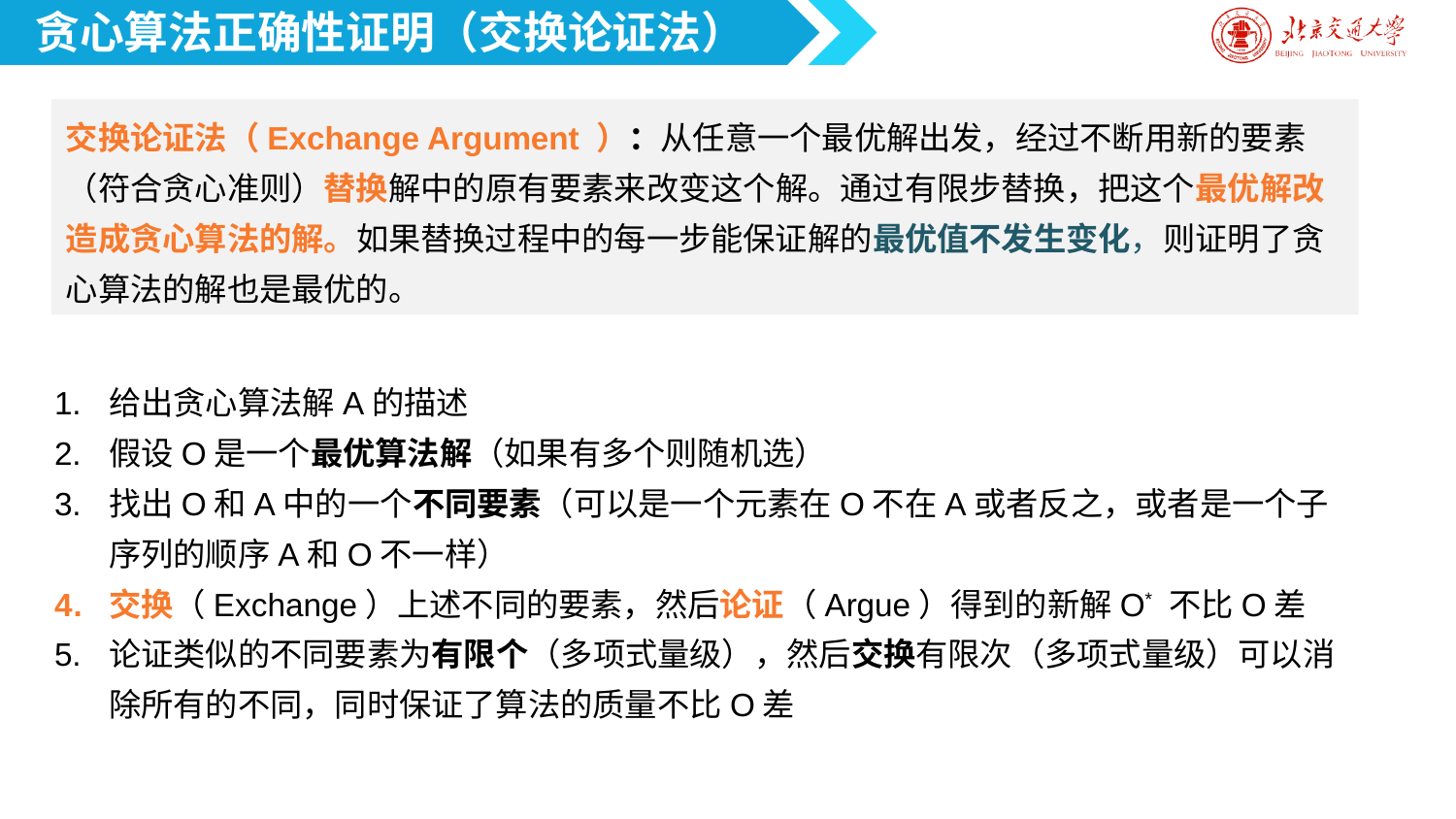

贪心算法正确性证明（交换论证法）
交换论证法（Exchange Argument ）：从任意一个最优解出发，经过不断用新的要素（符合贪心准则）替换解中的原有要素来改变这个解。通过有限步替换，把这个最优解改造成贪心算法的解。如果替换过程中的每一步能保证解的最优值不发生变化，则证明了贪心算法的解也是最优的。
给出贪心算法解A的描述
假设O是一个最优算法解（如果有多个则随机选）
找出O和A中的一个不同要素（可以是一个元素在O不在A或者反之，或者是一个子序列的顺序A和O不一样）
交换（Exchange）上述不同的要素，然后论证（Argue）得到的新解O* 不比O差
论证类似的不同要素为有限个（多项式量级），然后交换有限次（多项式量级）可以消除所有的不同，同时保证了算法的质量不比O差